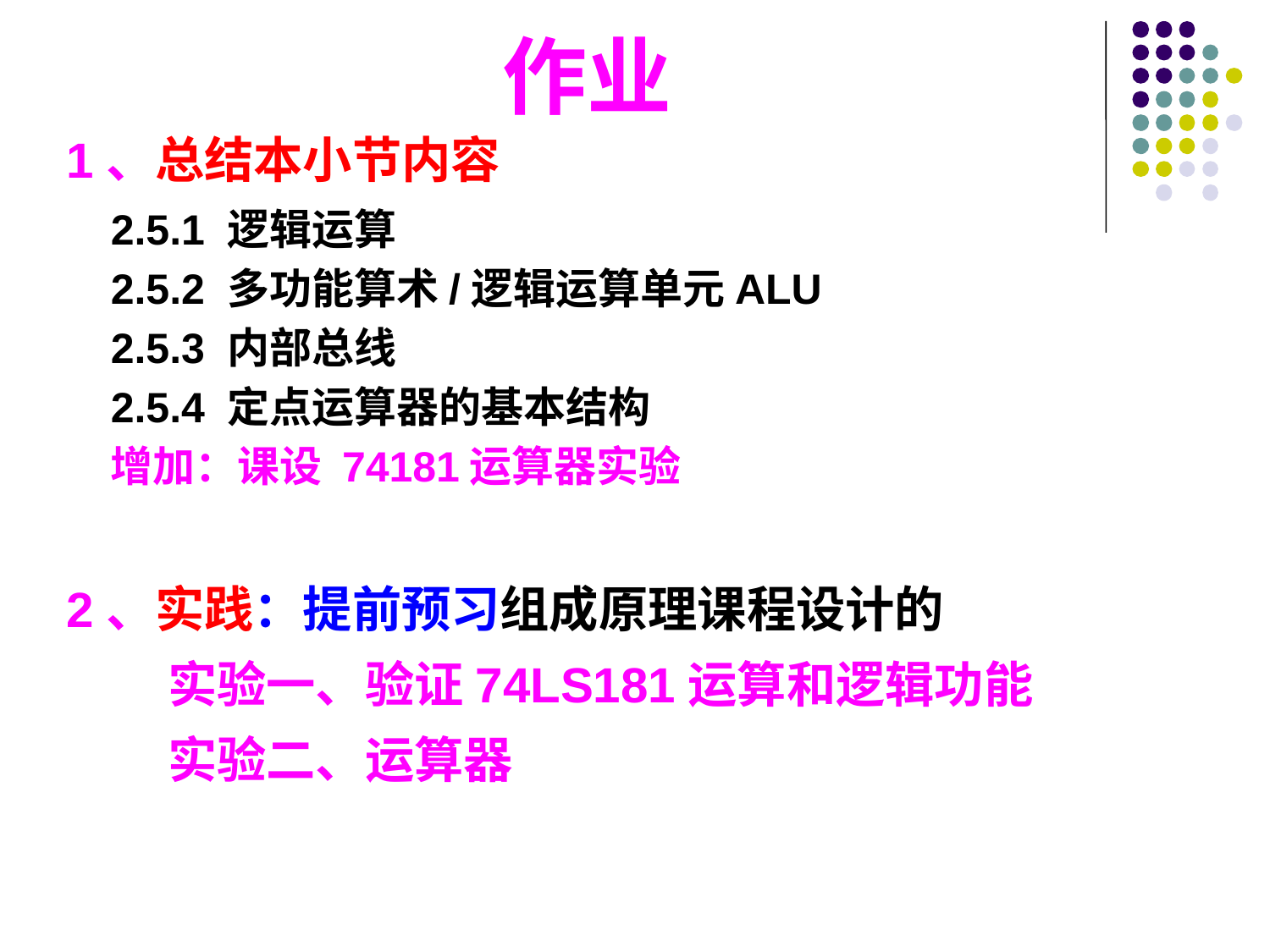

# 作业
1、总结本小节内容

2、实践：提前预习组成原理课程设计的
        实验一、验证74LS181运算和逻辑功能
        实验二、运算器
2.5.1 逻辑运算
2.5.2 多功能算术/逻辑运算单元ALU
2.5.3 内部总线
2.5.4 定点运算器的基本结构
增加：课设 74181运算器实验